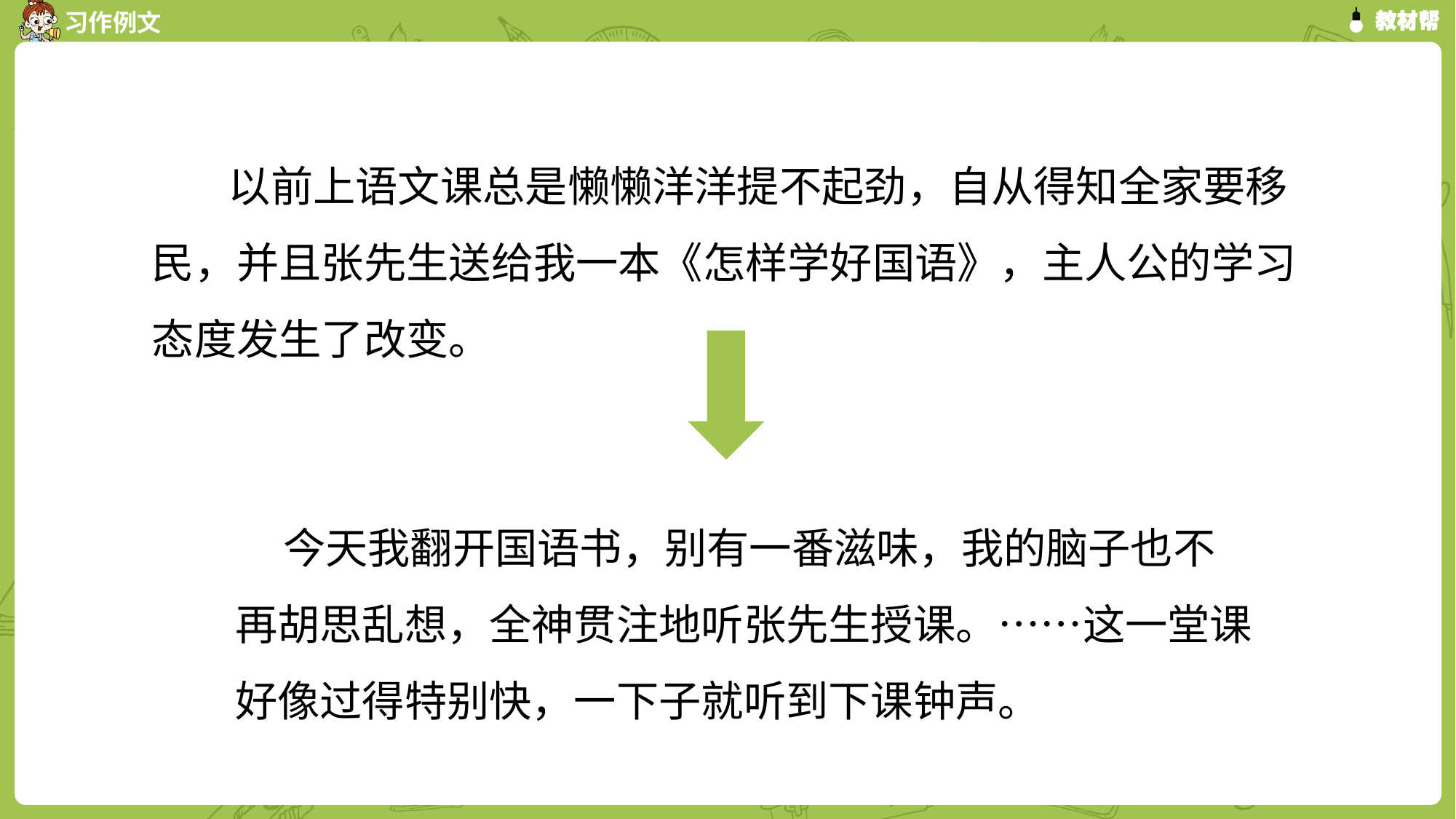

以前上语文课总是懒懒洋洋提不起劲，自从得知全家要移民，并且张先生送给我一本《怎样学好国语》，主人公的学习态度发生了改变。

    今天我翻开国语书，别有一番滋味，我的脑子也不再胡思乱想，全神贯注地听张先生授课。……这一堂课好像过得特别快，一下子就听到下课钟声。